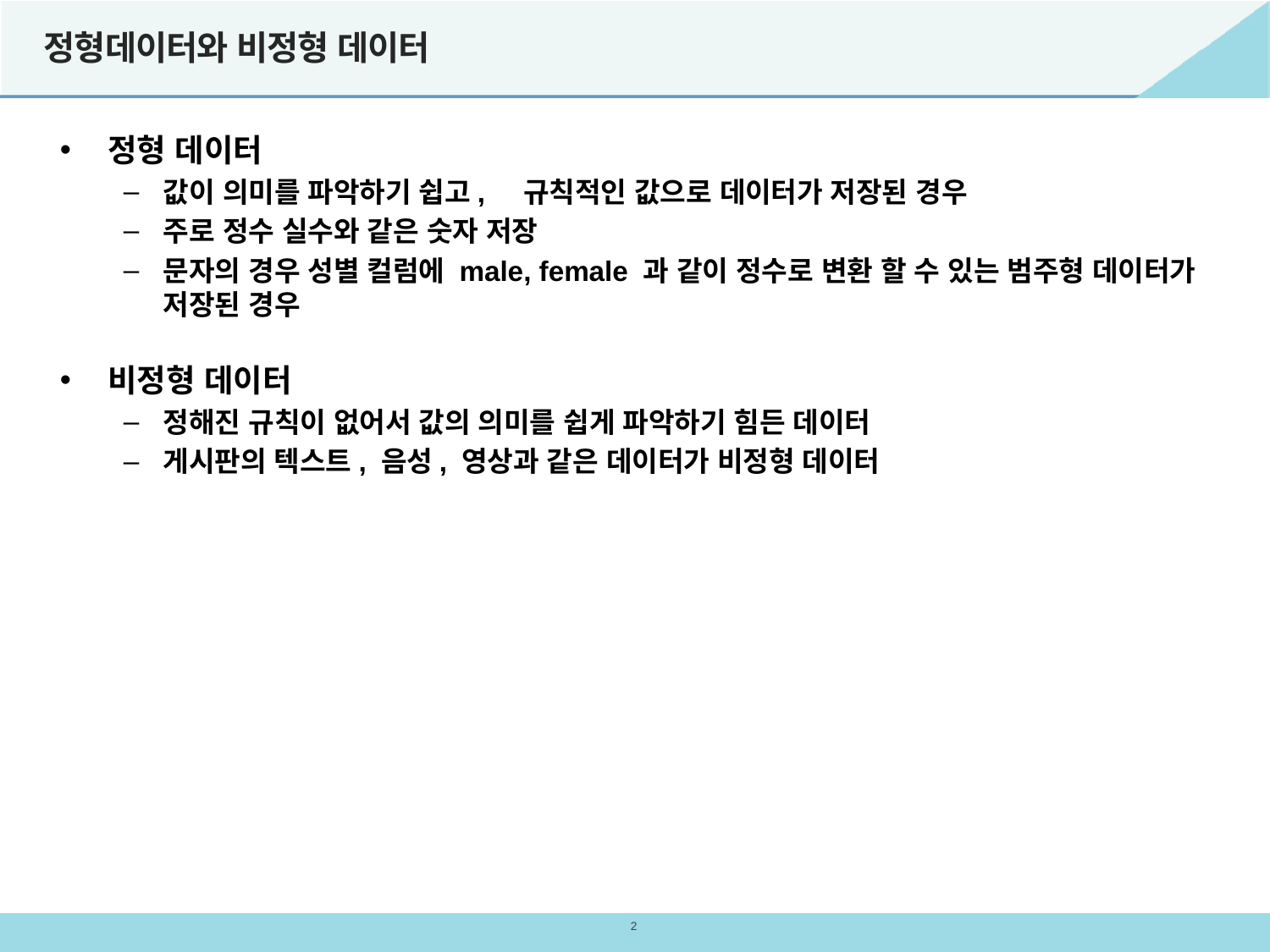

# 정형데이터와 비정형 데이터
정형 데이터
값이 의미를 파악하기 쉽고,    규칙적인 값으로 데이터가 저장된 경우
주로 정수 실수와 같은 숫자 저장
문자의 경우 성별 컬럼에 male, female 과 같이 정수로 변환 할 수 있는 범주형 데이터가 저장된 경우
비정형 데이터
정해진 규칙이 없어서 값의 의미를 쉽게 파악하기 힘든 데이터
게시판의 텍스트, 음성, 영상과 같은 데이터가 비정형 데이터